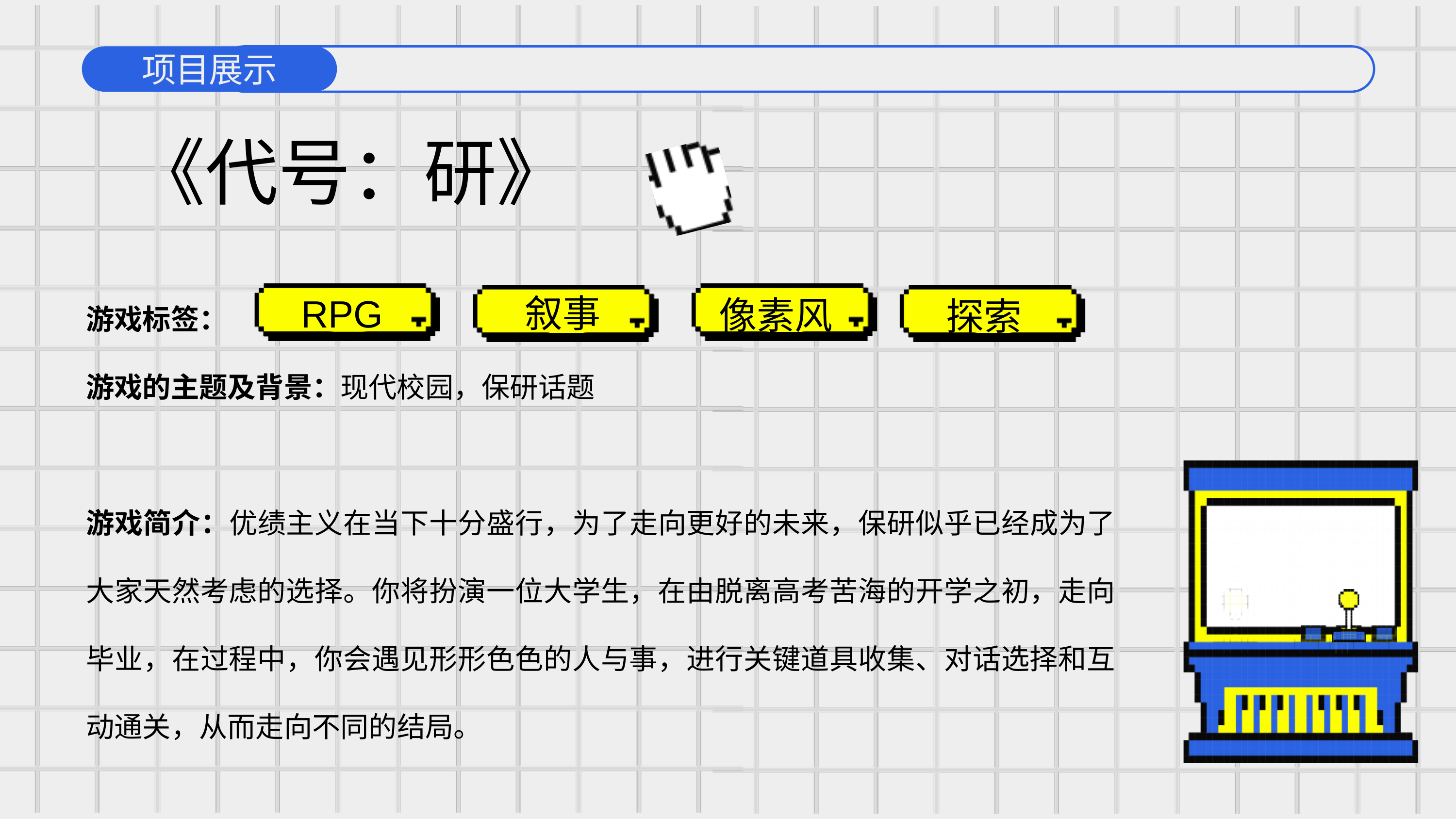

项目展示
工作亮点

《代号：研》
游戏标签：
游戏的主题及背景：现代校园，保研话题

游戏简介：优绩主义在当下十分盛行，为了走向更好的未来，保研似乎已经成为了大家天然考虑的选择。你将扮演一位大学生，在由脱离高考苦海的开学之初，走向毕业，在过程中，你会遇见形形色色的人与事，进行关键道具收集、对话选择和互动通关，从而走向不同的结局。
叙事

RPG

像素风

探索